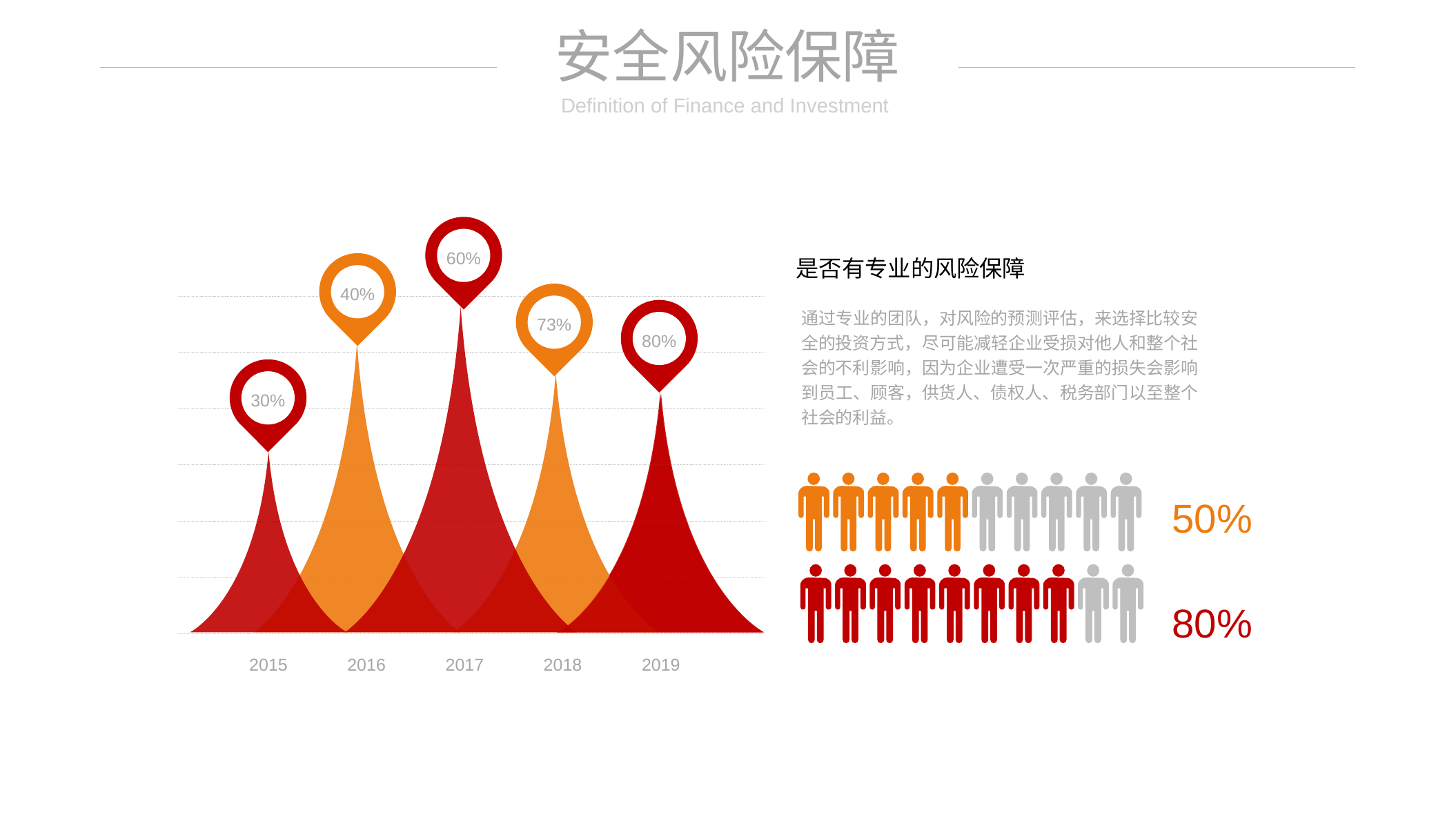

安全风险保障
Definition of Finance and Investment

60%
是否有专业的风险保障

40%

73%

80%
通过专业的团队，对风险的预测评估，来选择比较安全的投资方式，尽可能减轻企业受损对他人和整个社会的不利影响，因为企业遭受一次严重的损失会影响到员工、顾客，供货人、债权人、税务部门以至整个社会的利益。

30%

50%

80%
2015
2016
2017
2018
2019